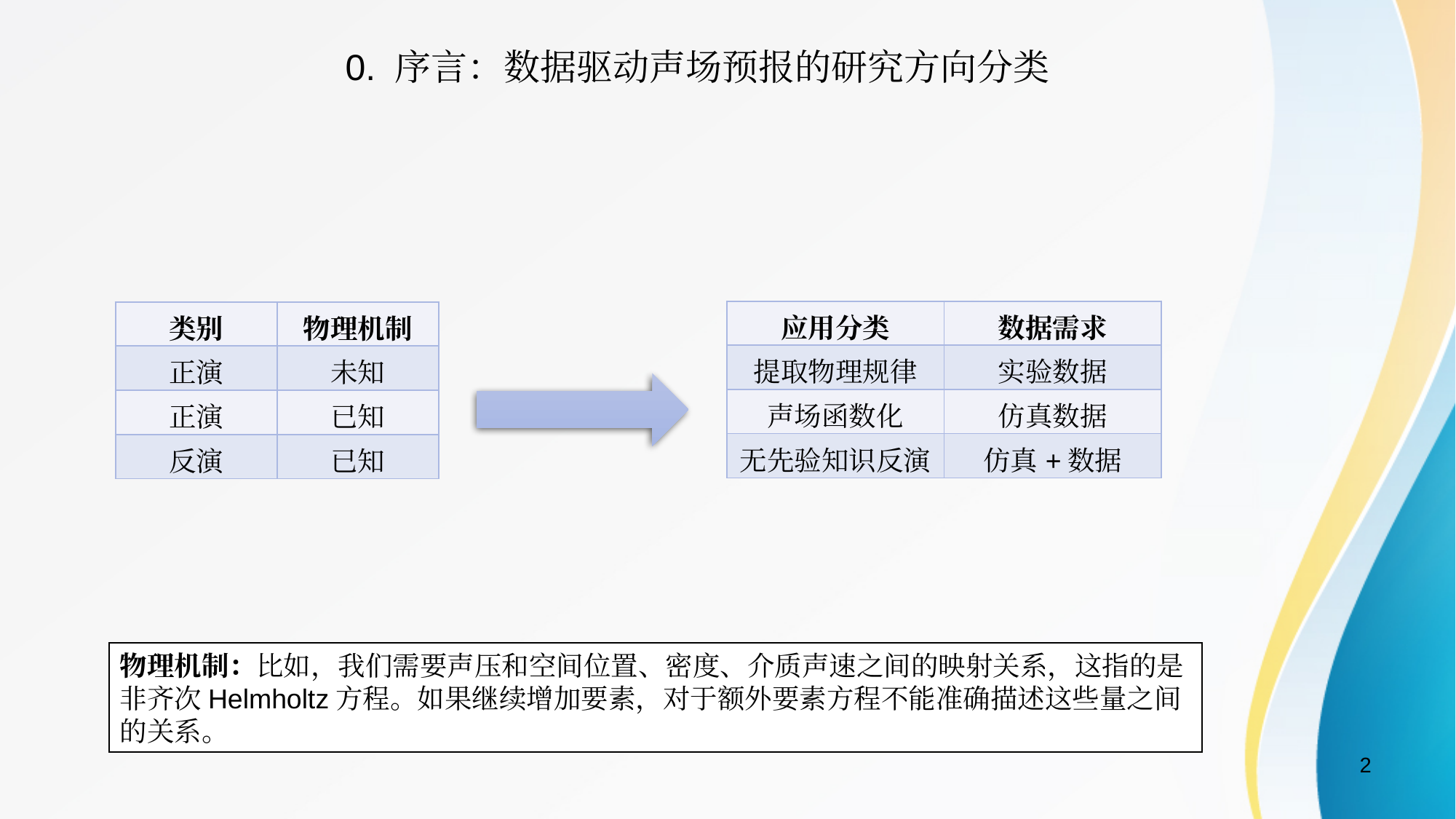

0. 序言：数据驱动声场预报的研究方向分类
| 应用分类 | 数据需求 |
| --- | --- |
| 提取物理规律 | 实验数据 |
| 声场函数化 | 仿真数据 |
| 无先验知识反演 | 仿真+数据 |
| 类别 | 物理机制 |
| --- | --- |
| 正演 | 未知 |
| 正演 | 已知 |
| 反演 | 已知 |

物理机制：比如，我们需要声压和空间位置、密度、介质声速之间的映射关系，这指的是非齐次Helmholtz方程。如果继续增加要素，对于额外要素方程不能准确描述这些量之间的关系。
2